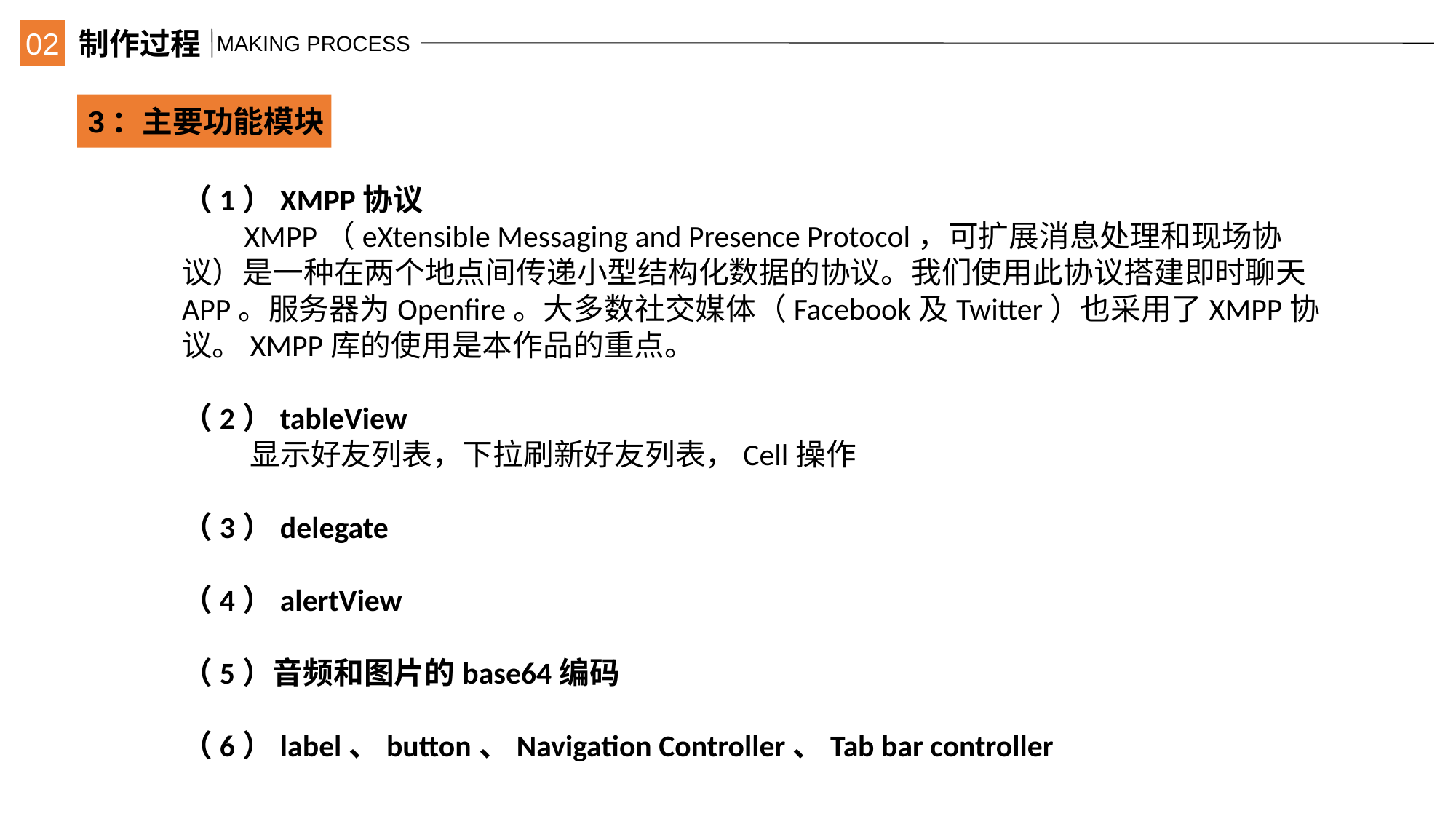

02
制作过程

MAKING PROCESS

3：主要功能模块
（1）XMPP协议
         XMPP（eXtensible Messaging and Presence Protocol，可扩展消息处理和现场协议）是一种在两个地点间传递小型结构化数据的协议。我们使用此协议搭建即时聊天APP。服务器为Openfire。大多数社交媒体（Facebook及Twitter）也采用了XMPP协议。XMPP库的使用是本作品的重点。

（2）tableView
         显示好友列表，下拉刷新好友列表，Cell操作

（3）delegate

（4）alertView

（5）音频和图片的base64编码

（6）label、button、Navigation Controller、Tab bar controller